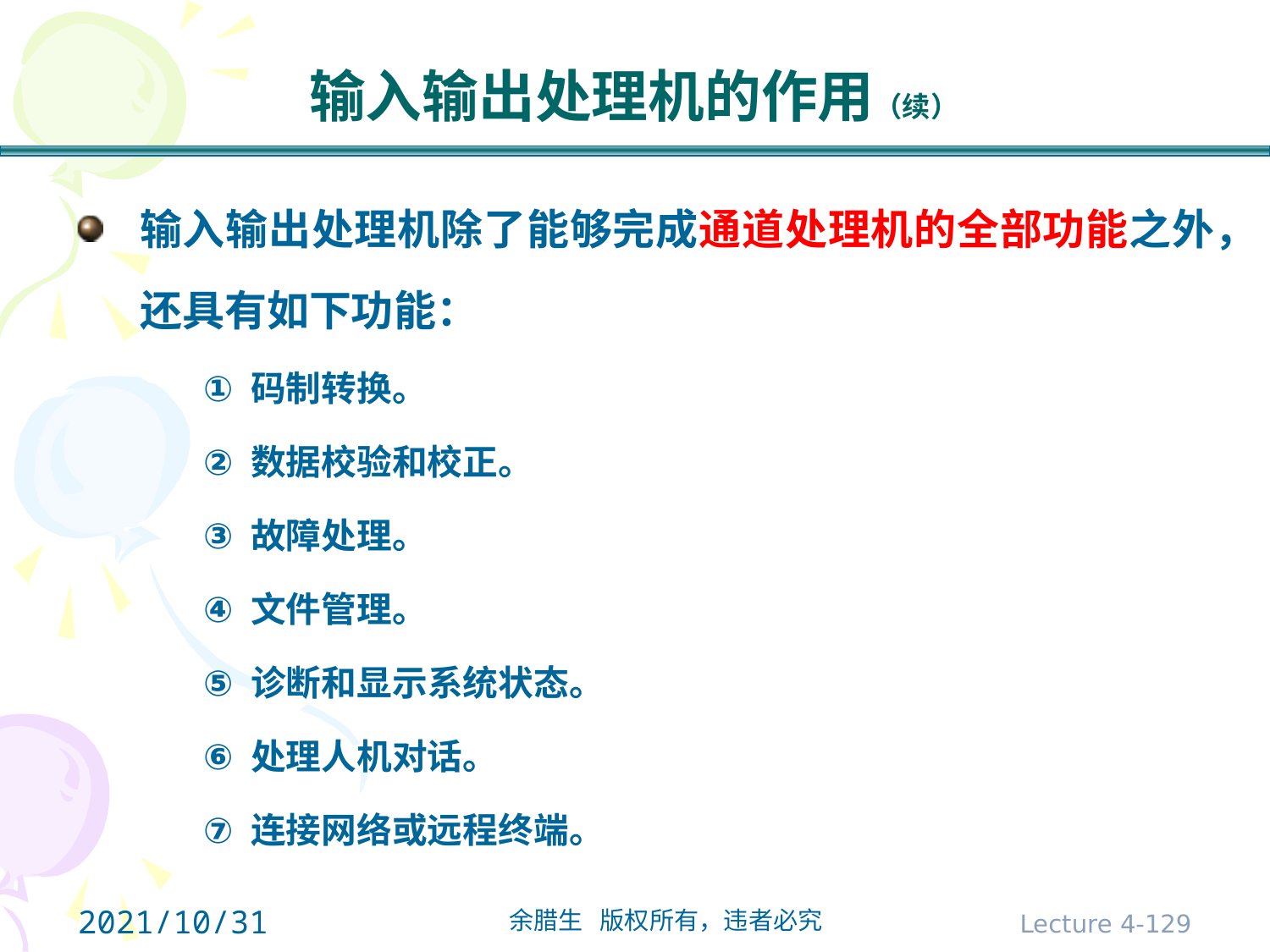

# 输入输出处理机的作用（续）
输入输出处理机除了能够完成通道处理机的全部功能之外，还具有如下功能：
码制转换。
数据校验和校正。
故障处理。
文件管理。
诊断和显示系统状态。
处理人机对话。
连接网络或远程终端。
2021/10/31
Lecture 4-129